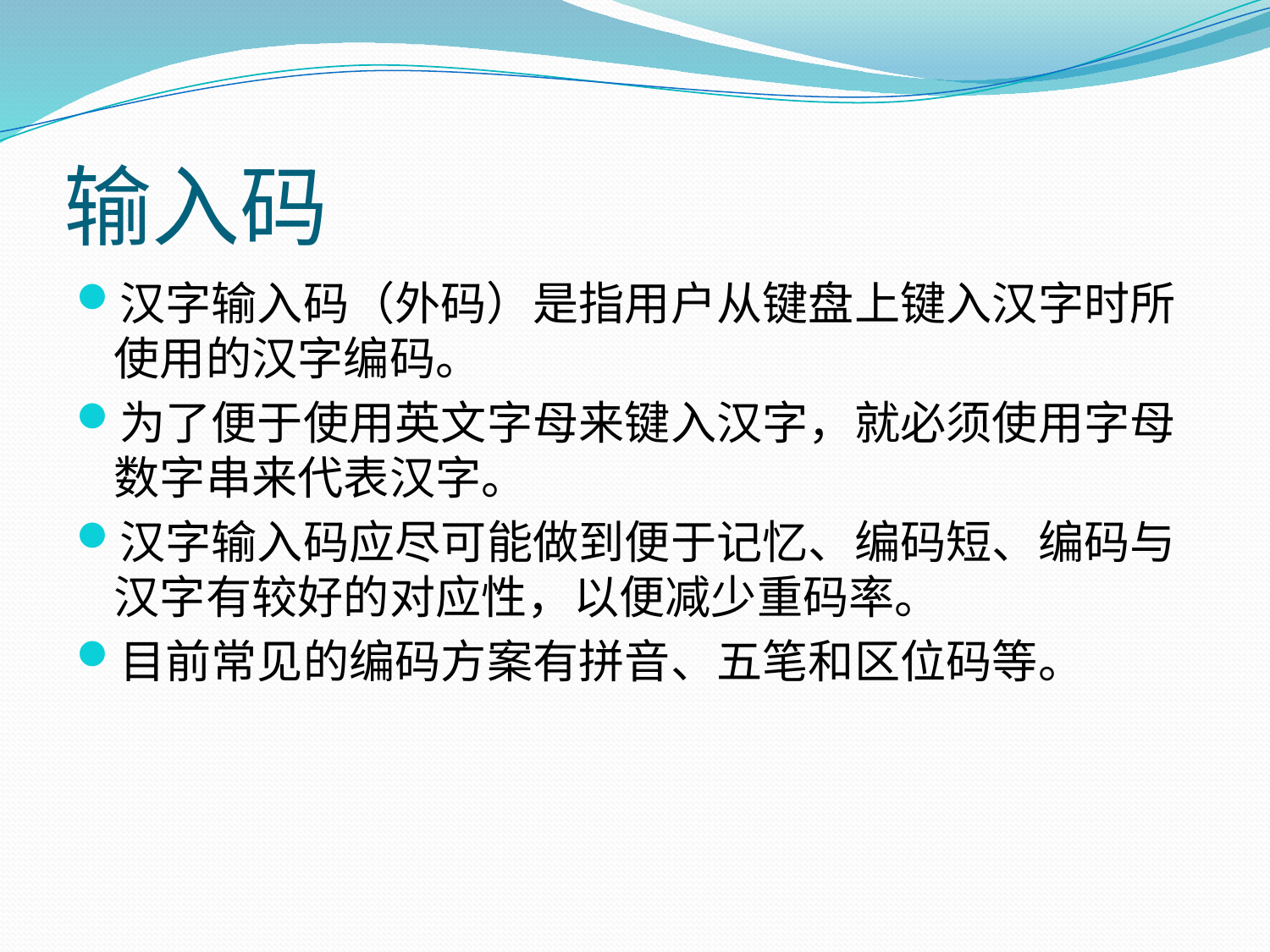

# 输入码
汉字输入码（外码）是指用户从键盘上键入汉字时所使用的汉字编码。
为了便于使用英文字母来键入汉字，就必须使用字母数字串来代表汉字。
汉字输入码应尽可能做到便于记忆、编码短、编码与汉字有较好的对应性，以便减少重码率。
目前常见的编码方案有拼音、五笔和区位码等。